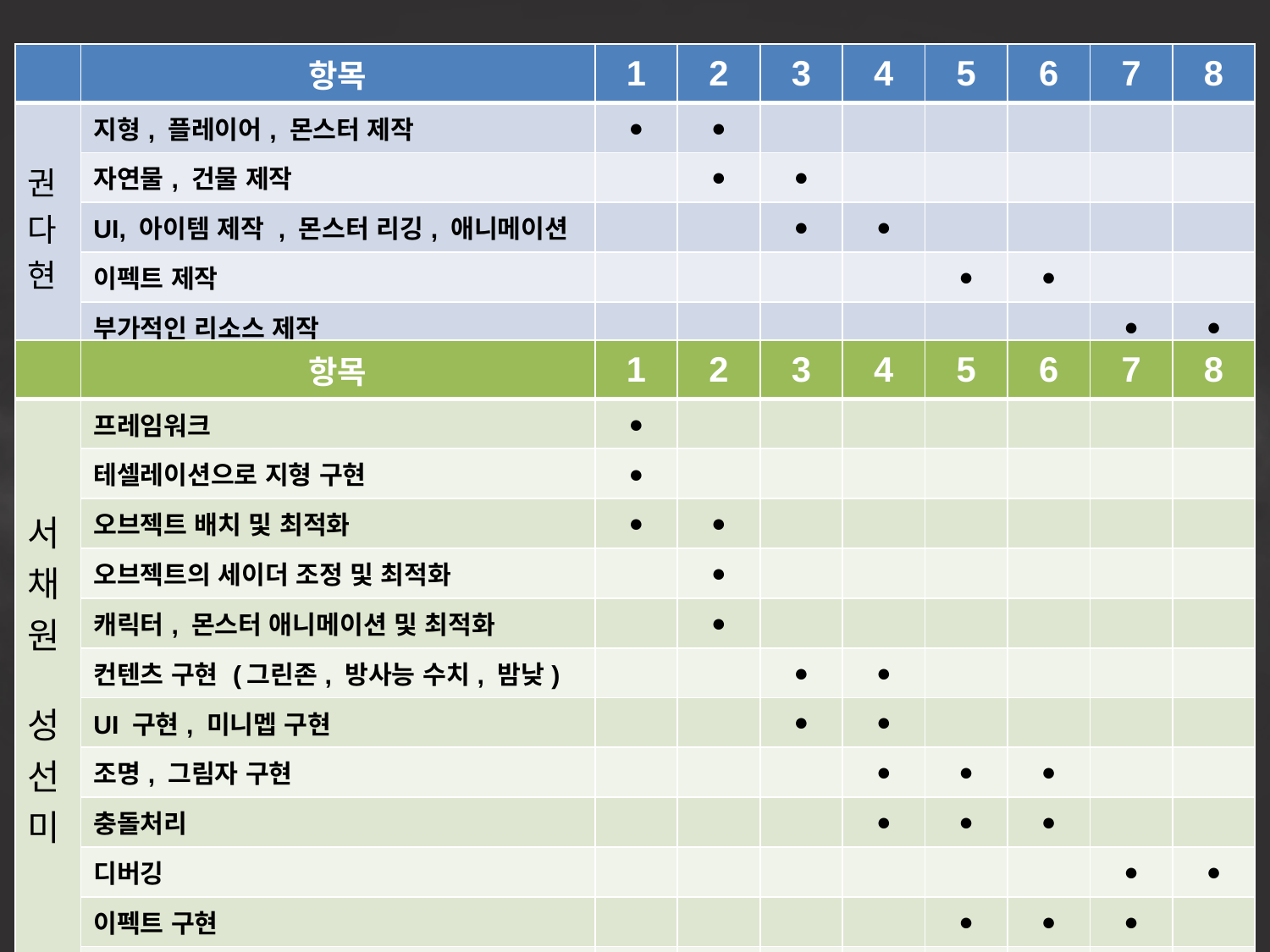

|  | 항목 | 1 | 2 | 3 | 4 | 5 | 6 | 7 | 8 |
| --- | --- | --- | --- | --- | --- | --- | --- | --- | --- |
| 권 다 현 | 지형, 플레이어, 몬스터 제작 | ● | ● |  |  |  |  |  |  |
|  | 자연물, 건물 제작 |  | ● | ● |  |  |  |  |  |
|  | UI, 아이템 제작 , 몬스터 리깅, 애니메이션 |  |  | ● | ● |  |  |  |  |
|  | 이펙트 제작 |  |  |  |  | ● | ● |  |  |
|  | 부가적인 리소스 제작 |  |  |  |  |  |  | ● | ● |
|  | 항목 | 1 | 2 | 3 | 4 | 5 | 6 | 7 | 8 |
| --- | --- | --- | --- | --- | --- | --- | --- | --- | --- |
| 서 채원 성 선미 | 프레임워크 | ● |  |  |  |  |  |  |  |
|  | 테셀레이션으로 지형 구현 | ● |  |  |  |  |  |  |  |
|  | 오브젝트 배치 및 최적화 | ● | ● |  |  |  |  |  |  |
|  | 오브젝트의 세이더 조정 및 최적화 |  | ● |  |  |  |  |  |  |
|  | 캐릭터, 몬스터 애니메이션 및 최적화 |  | ● |  |  |  |  |  |  |
|  | 컨텐츠 구현 (그린존, 방사능 수치, 밤낮) |  |  | ● | ● |  |  |  |  |
|  | UI 구현, 미니멥 구현 |  |  | ● | ● |  |  |  |  |
|  | 조명, 그림자 구현 |  |  |  | ● | ● | ● |  |  |
|  | 충돌처리 |  |  |  | ● | ● | ● |  |  |
|  | 디버깅 |  |  |  |  |  |  | ● | ● |
|  | 이펙트 구현 |  |  |  |  | ● | ● | ● |  |
|  | 사운드 |  |  |  |  |  |  |  | ● |